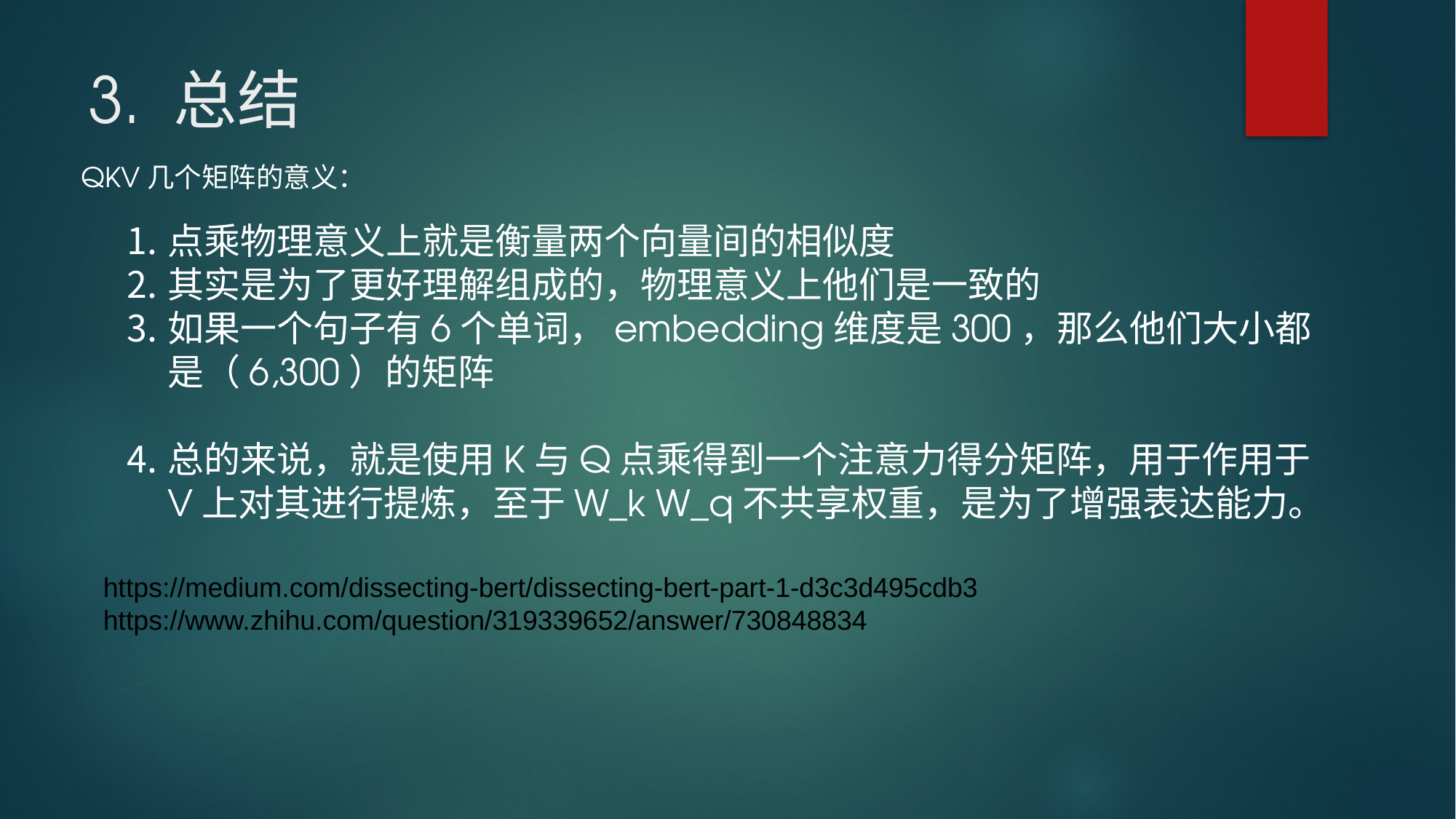

# 3. 总结
QKV几个矩阵的意义：
点乘物理意义上就是衡量两个向量间的相似度
其实是为了更好理解组成的，物理意义上他们是一致的
如果一个句子有6个单词，embedding维度是300，那么他们大小都是（6,300）的矩阵

总的来说，就是使用K与Q点乘得到一个注意力得分矩阵，用于作用于V上对其进行提炼，至于W_k W_q不共享权重，是为了增强表达能力。
https://medium.com/dissecting-bert/dissecting-bert-part-1-d3c3d495cdb3
https://www.zhihu.com/question/319339652/answer/730848834